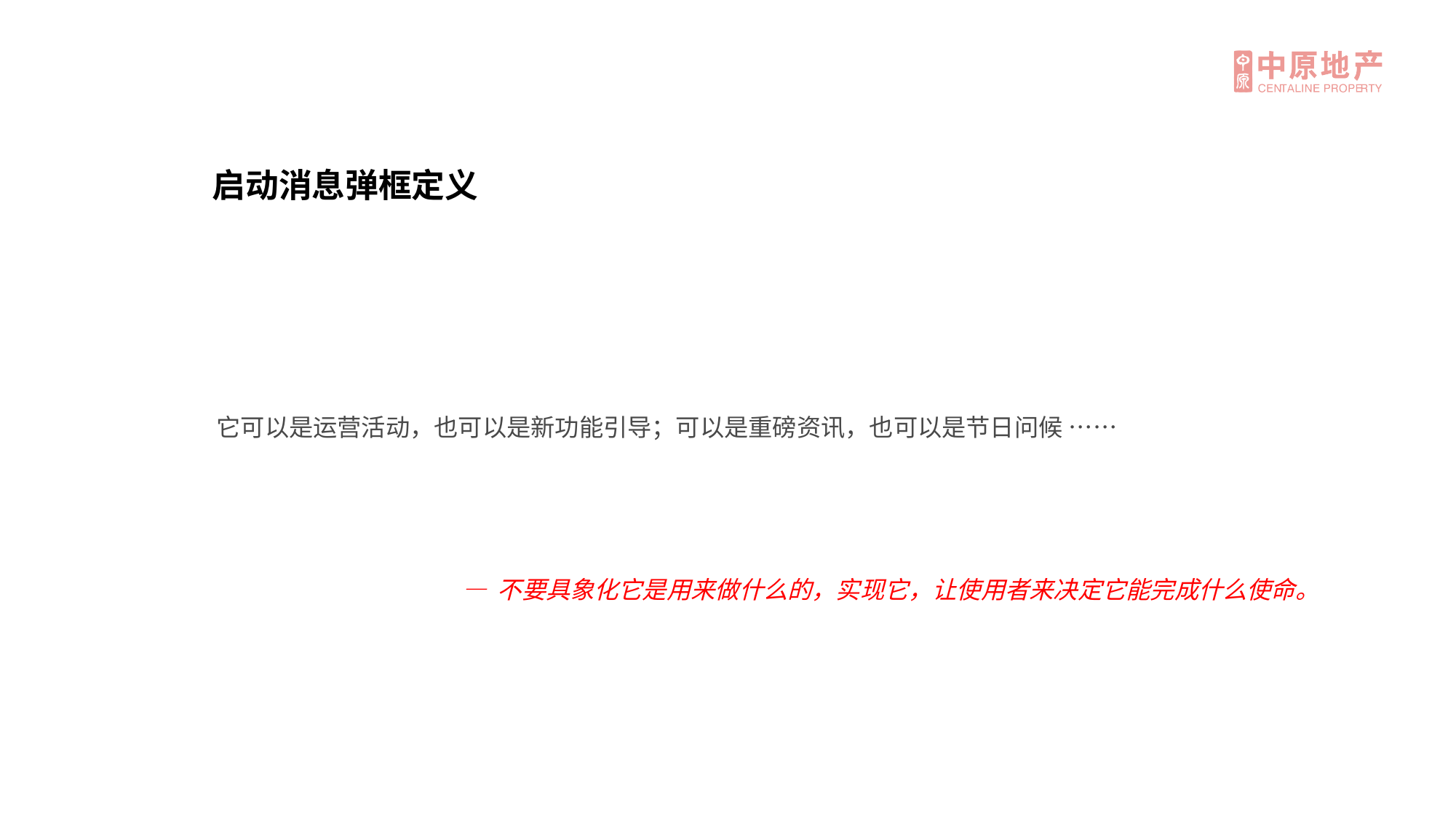

启动消息弹框定义
它可以是运营活动，也可以是新功能引导；可以是重磅资讯，也可以是节日问候 ……
— 不要具象化它是用来做什么的，实现它，让使用者来决定它能完成什么使命。